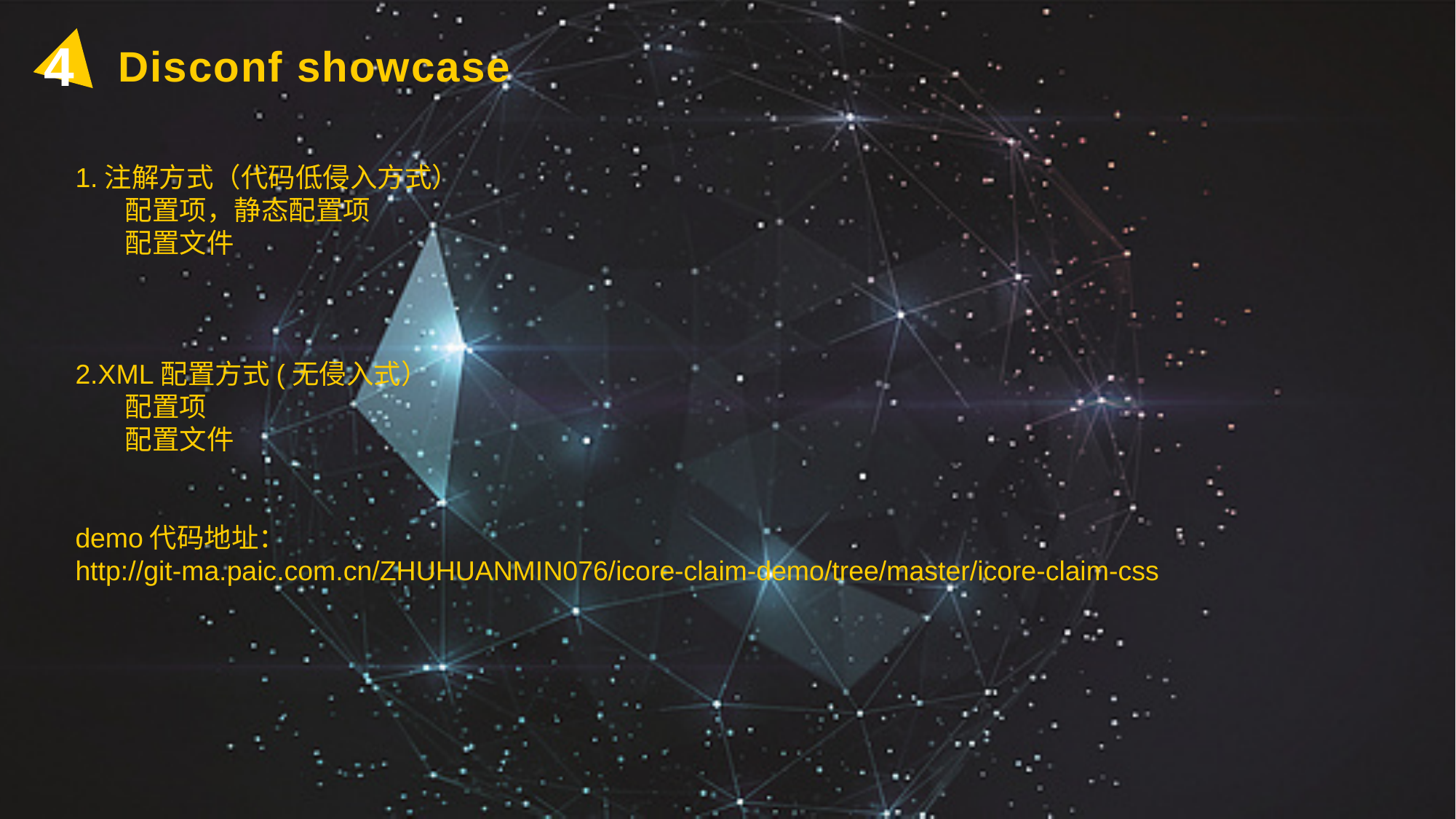

4
Disconf showcase

1.注解方式（代码低侵入方式）
       配置项，静态配置项
       配置文件

2.XML配置方式(无侵入式）
       配置项
       配置文件

demo代码地址：
http://git-ma.paic.com.cn/ZHUHUANMIN076/icore-claim-demo/tree/master/icore-claim-css